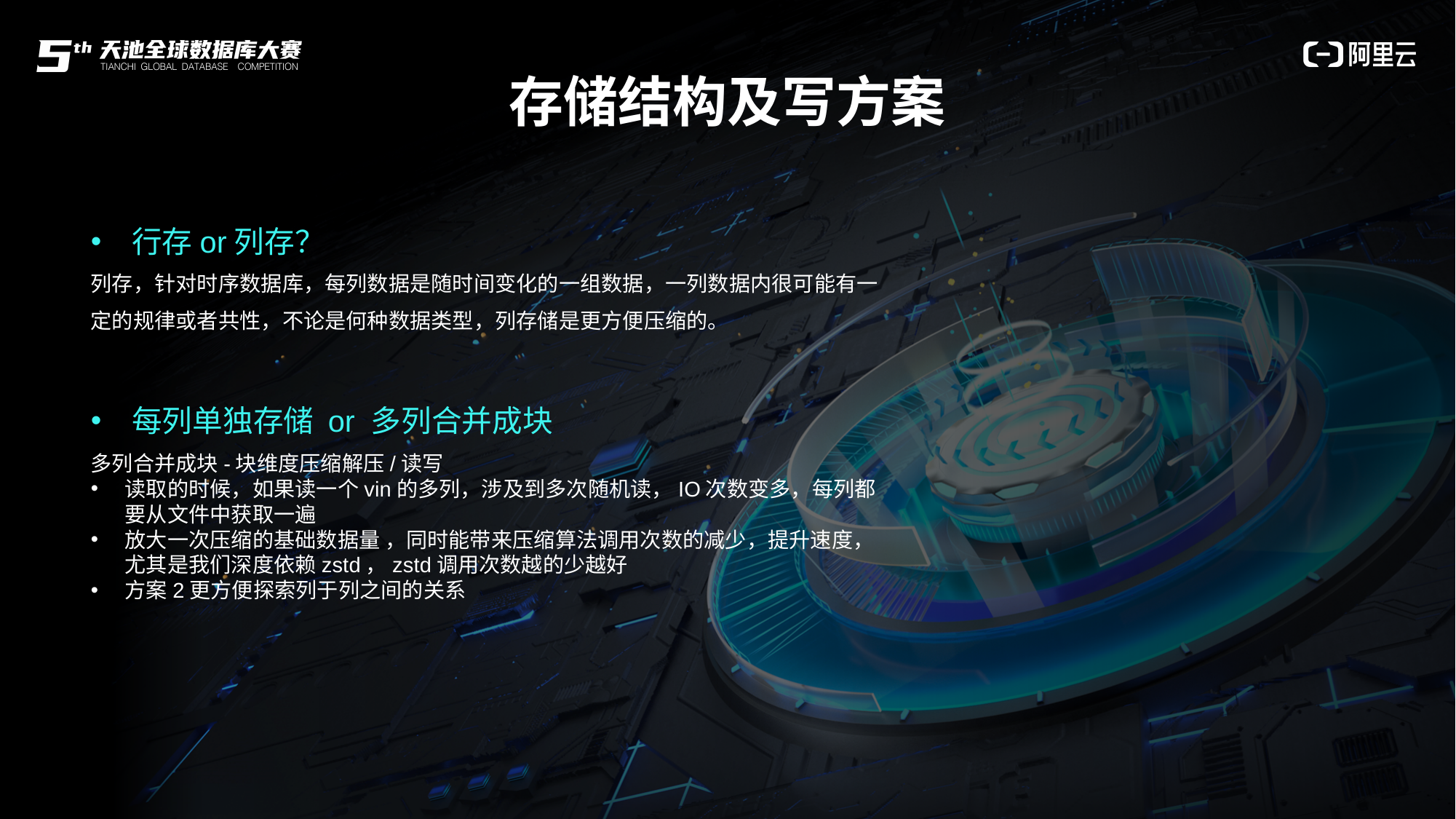

存储结构及写方案
行存or列存？
列存，针对时序数据库，每列数据是随时间变化的一组数据，一列数据内很可能有一定的规律或者共性，不论是何种数据类型，列存储是更方便压缩的。

每列单独存储 or 多列合并成块
多列合并成块-块维度压缩解压/读写
读取的时候，如果读一个vin的多列，涉及到多次随机读，IO次数变多，每列都要从文件中获取一遍
放大一次压缩的基础数据量 ，同时能带来压缩算法调用次数的减少，提升速度，尤其是我们深度依赖zstd，zstd调用次数越的少越好
方案2更方便探索列于列之间的关系